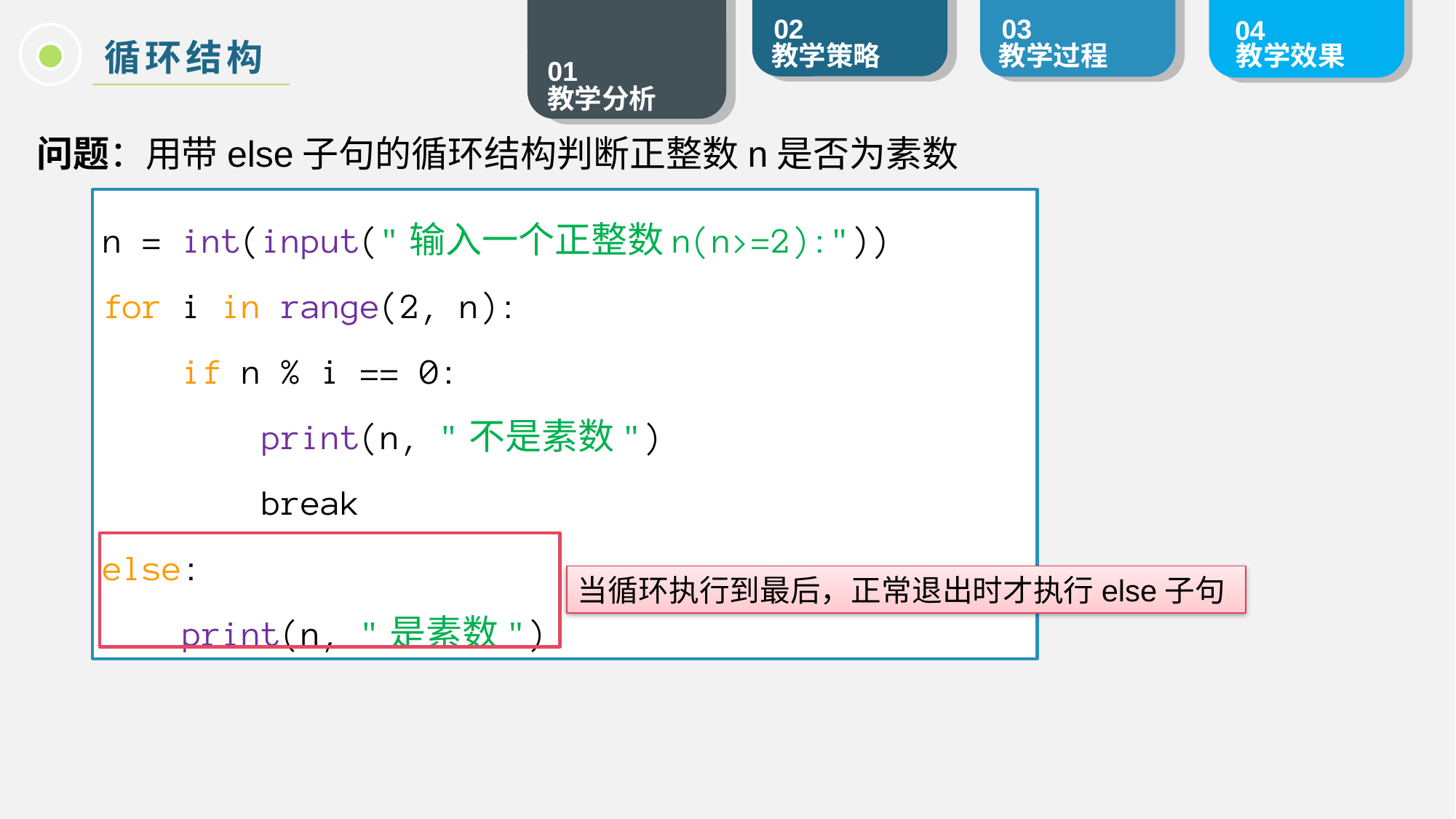

循环结构
问题：用带else子句的循环结构判断正整数n是否为素数
n = int(input("输入一个正整数n(n>=2):"))
for i in range(2, n):
    if n % i == 0:
        print(n, "不是素数")
        break
else:
    print(n, "是素数")

当循环执行到最后，正常退出时才执行else子句